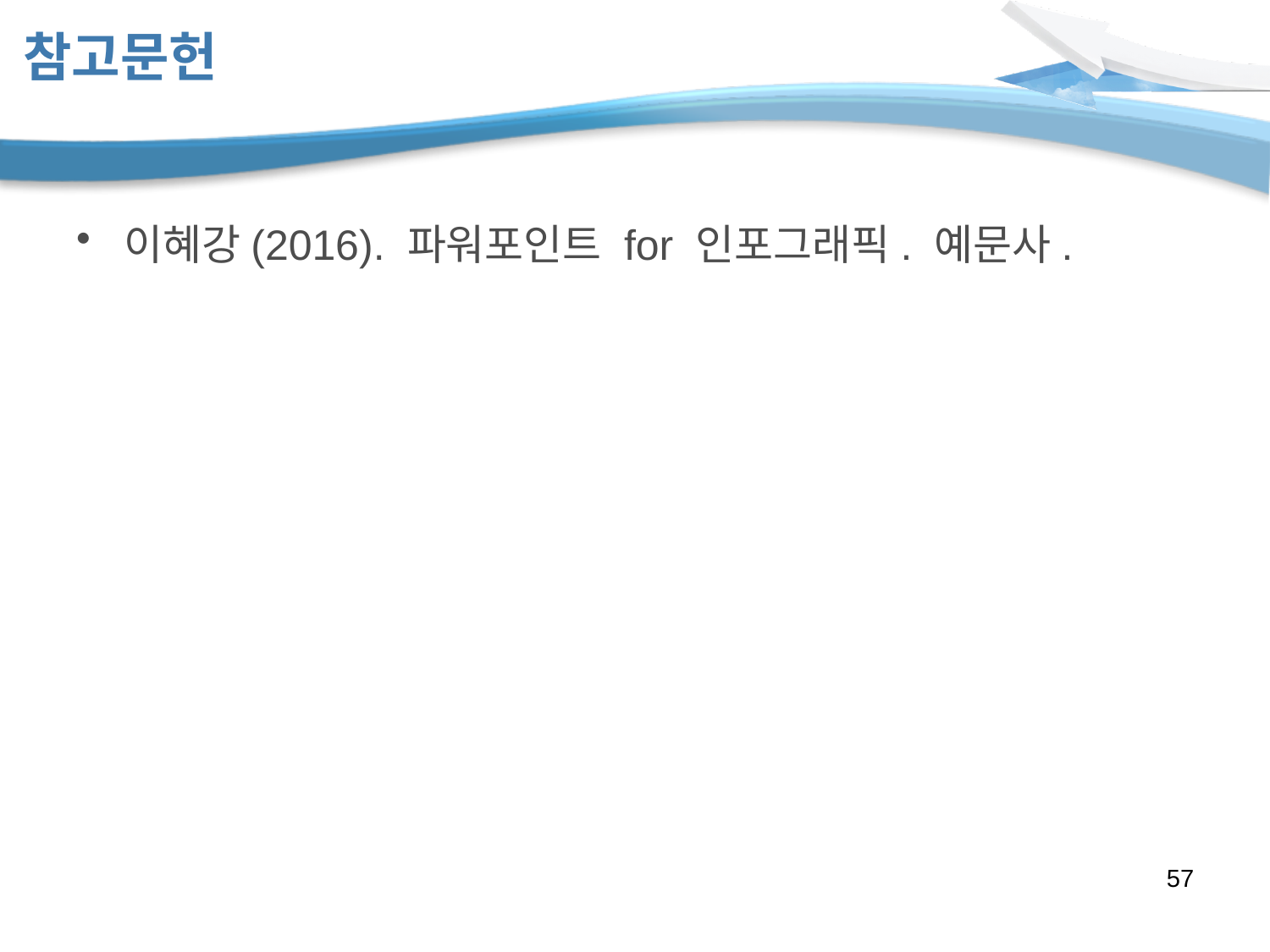

# 참고문헌
이혜강(2016). 파워포인트 for 인포그래픽. 예문사.

57